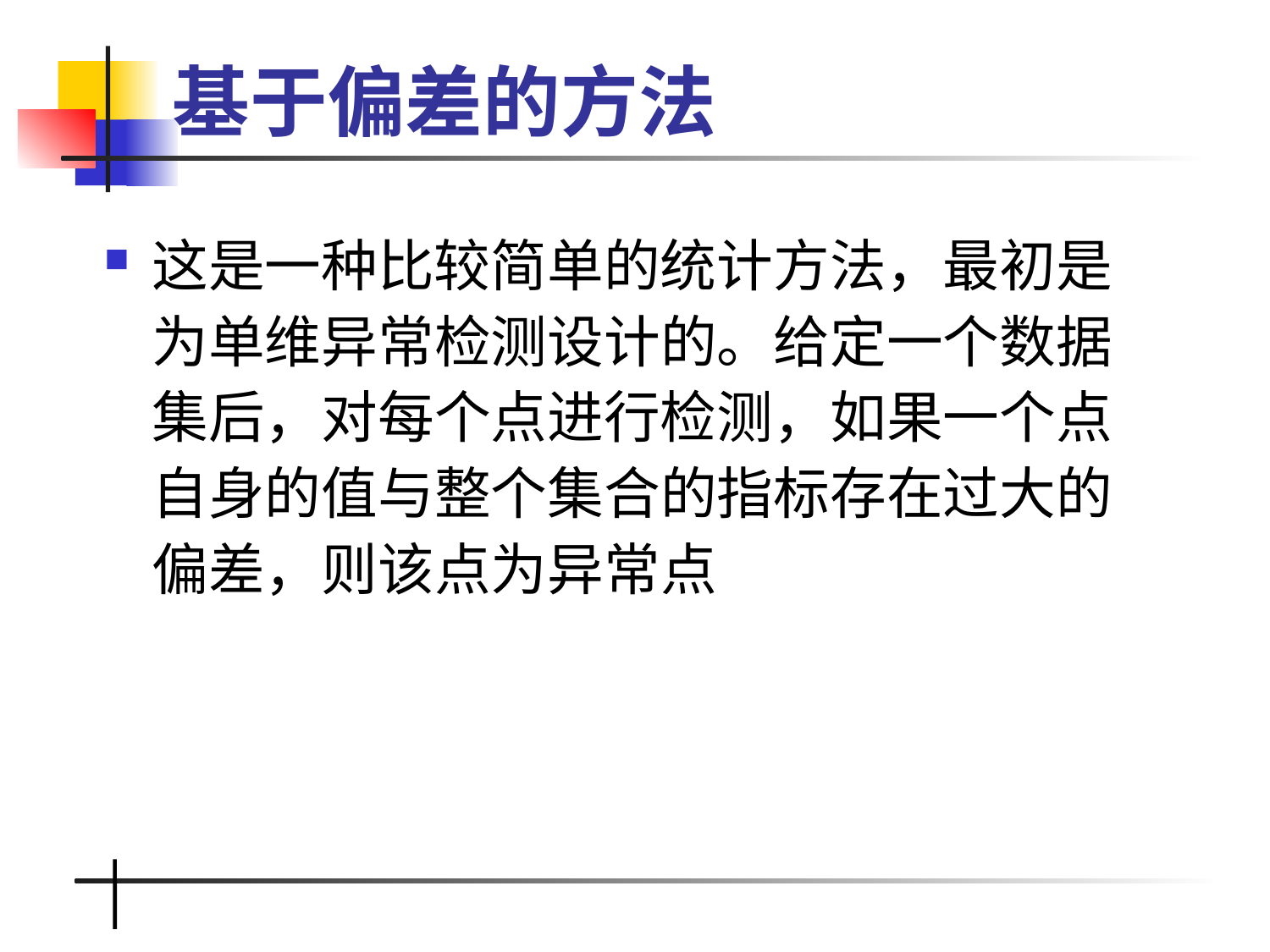

# 基于偏差的方法
这是一种比较简单的统计方法，最初是为单维异常检测设计的。给定一个数据集后，对每个点进行检测，如果一个点自身的值与整个集合的指标存在过大的偏差，则该点为异常点